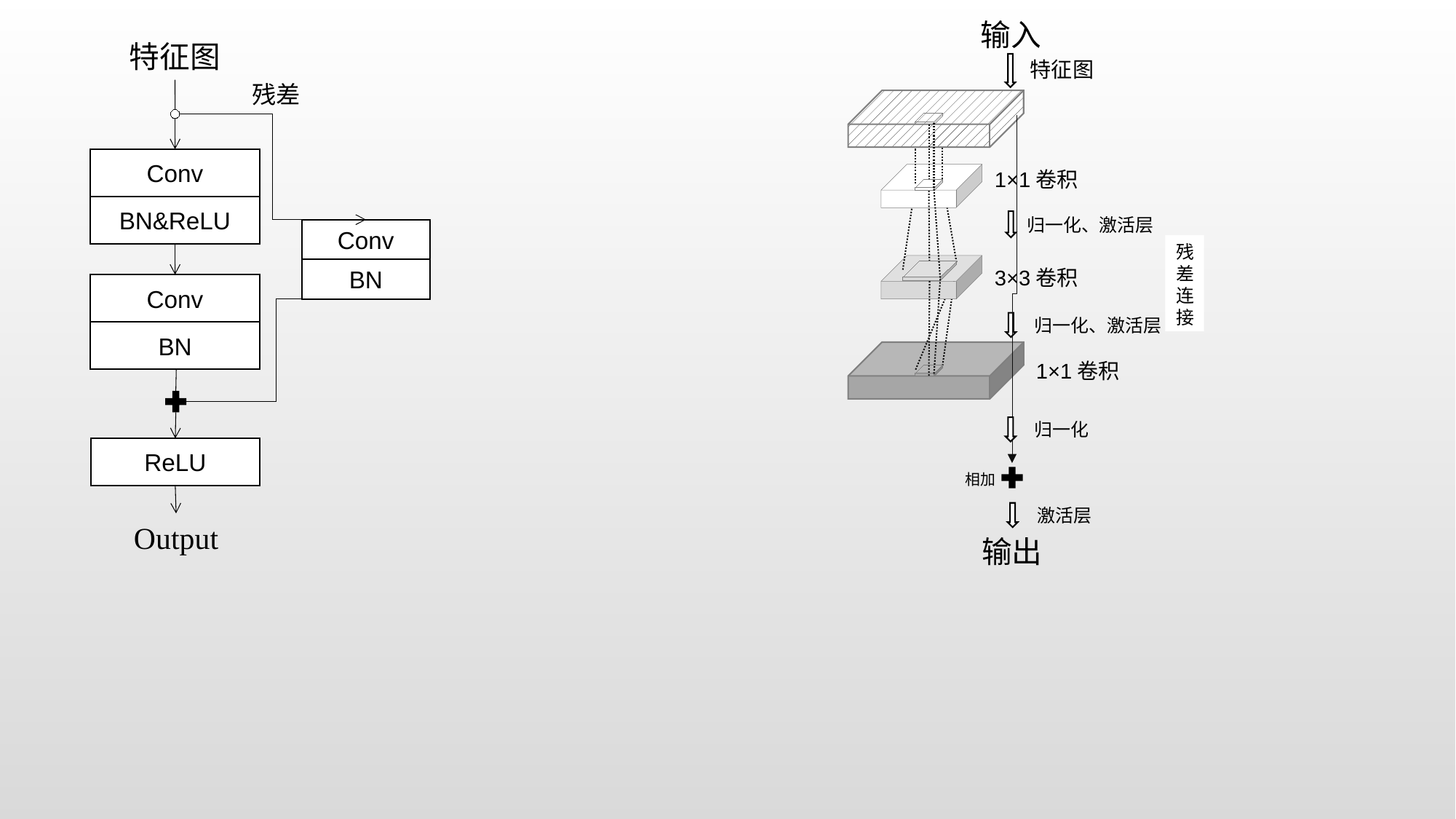

输入
特征图

1×1卷积

归一化、激活层

残差连接

3×3卷积
归一化、激活层

1×1卷积

归一化

相加
激活层

输出
特征图
残差

Conv
BN&ReLU
Conv
BN
Conv
BN

ReLU
Output